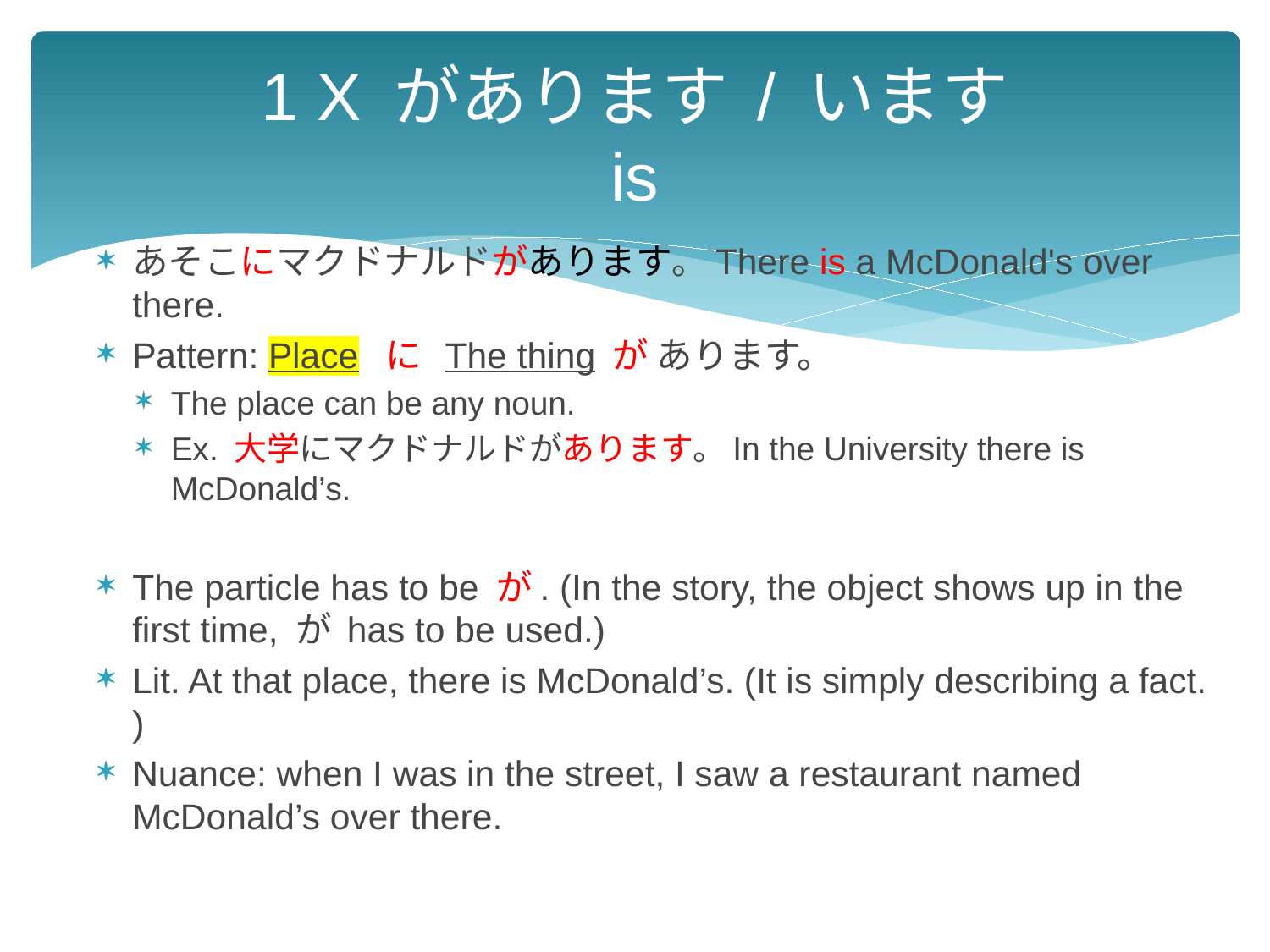

# 1 X があります / います is
あそこにマクドナルドがあります。There is a McDonald's over there.
Pattern: Place  に  The thing が あります。
The place can be any noun.
Ex. 大学にマクドナルドがあります。In the University there is McDonald’s.

The particle has to be が. (In the story, the object shows up in the first time, が has to be used.)
Lit. At that place, there is McDonald’s. (It is simply describing a fact. )
Nuance: when I was in the street, I saw a restaurant named McDonald’s over there.